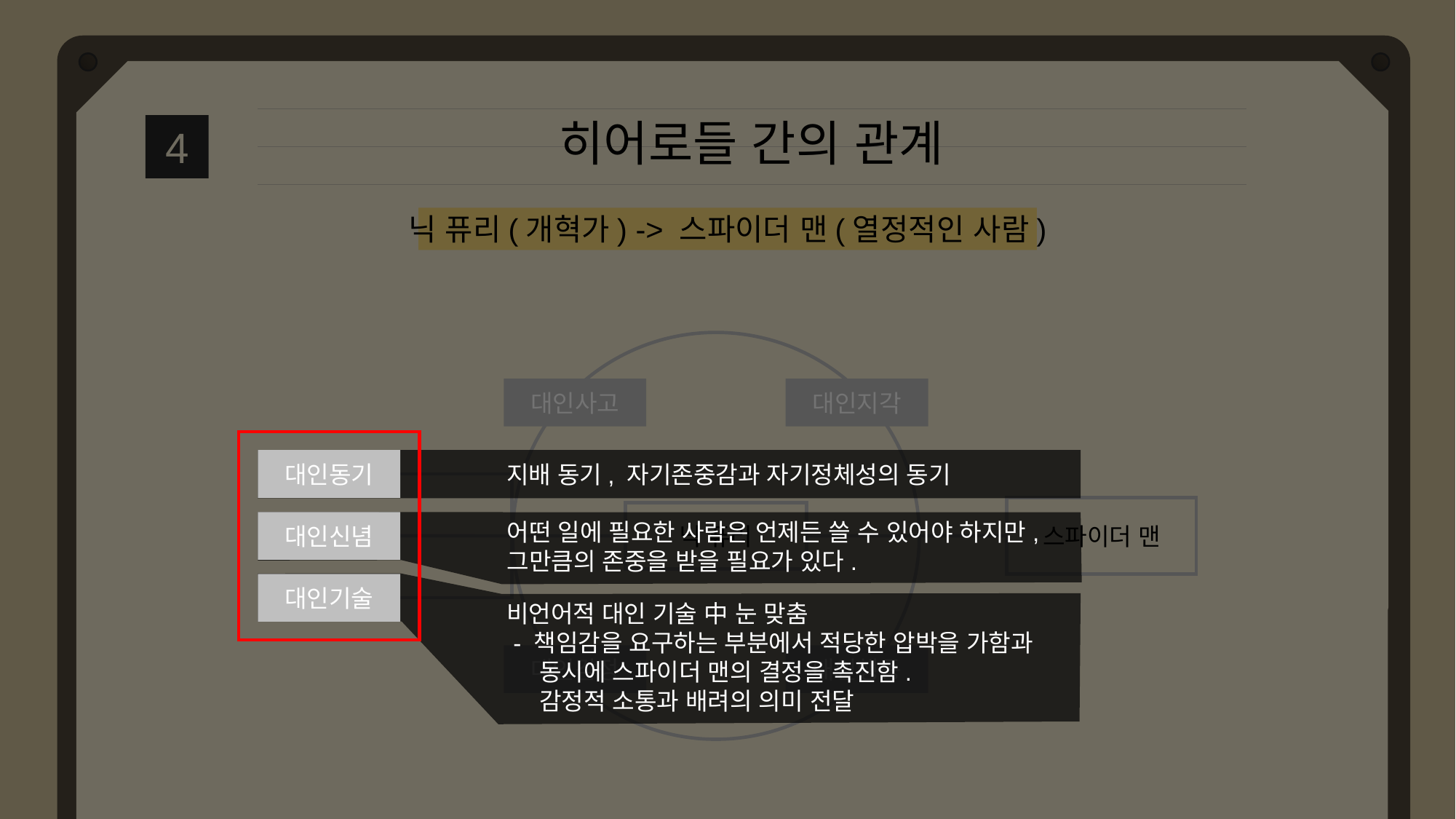

히어로들 간의 관계
4
닉 퓨리(개혁가) -> 스파이더 맨(열정적인 사람)

대인사고
대인지각
대인동기
스파이더 맨
닉 퓨리
대인신념
대인기술
대인감정
대인행동

대인동기
대인신념
대인기술
지배 동기, 자기존중감과 자기정체성의 동기
어떤 일에 필요한 사람은 언제든 쓸 수 있어야 하지만, 그만큼의 존중을 받을 필요가 있다.

비언어적 대인 기술 中 눈 맞춤
 - 책임감을 요구하는 부분에서 적당한 압박을 가함과
    동시에 스파이더 맨의 결정을 촉진함.
    감정적 소통과 배려의 의미 전달